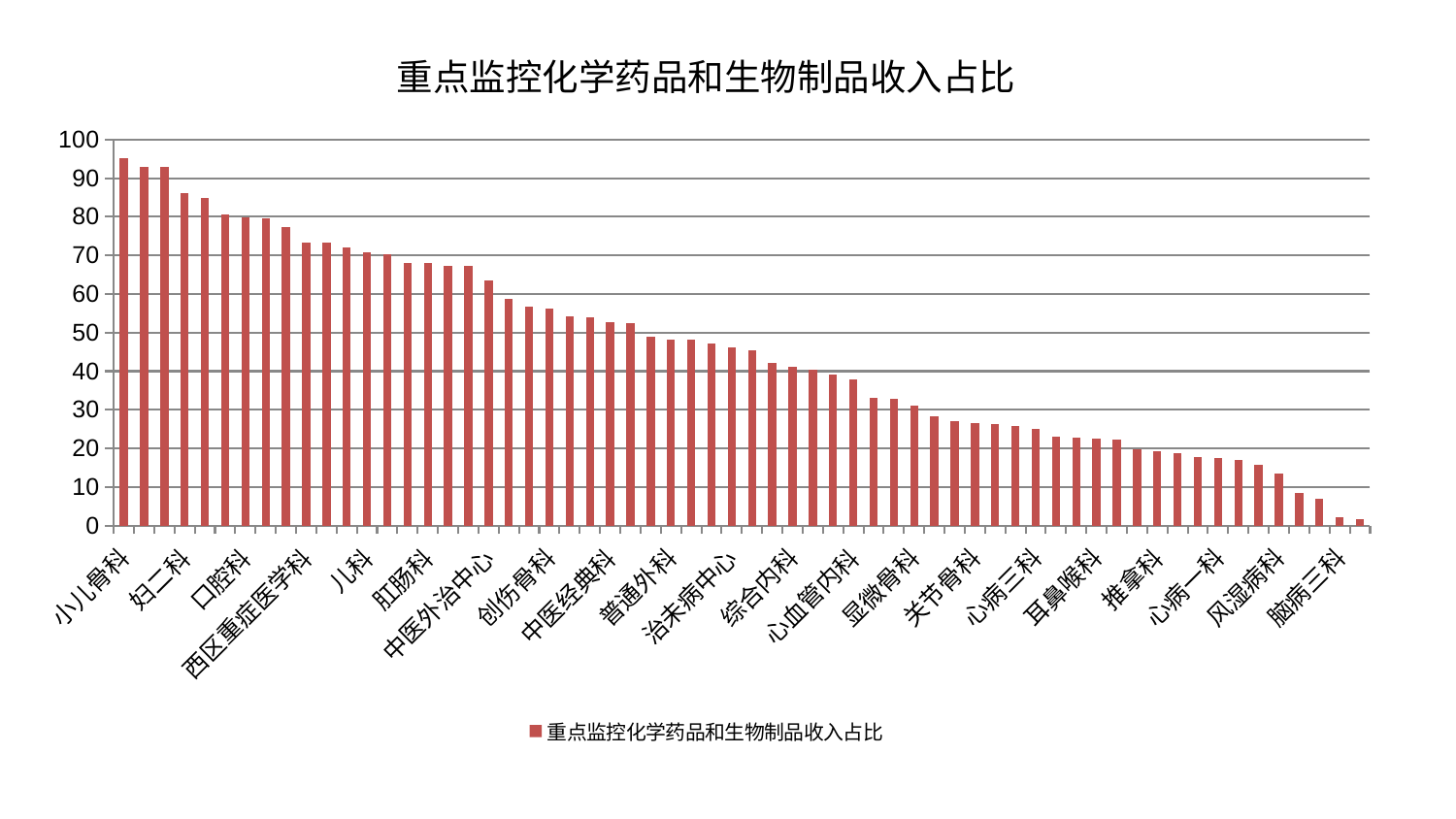

### Chart: 重点监控化学药品和生物制品收入占比

| Category | 重点监控化学药品和生物制品收入占比 |
|---|---|
| 小儿骨科 | 95.11779156907522 |
| 周围血管科 | 92.98783260413019 |
| 小儿推拿科 | 92.95196376951682 |
| 妇二科 | 86.07898410803958 |
| 男科 | 84.93290546548418 |
| 心病二科 | 80.52354642591362 |
| 口腔科 | 79.93479489729525 |
| 皮肤科 | 79.58182520504187 |
| 身心医学科 | 77.30960348353895 |
| 西区重症医学科 | 73.3947495206358 |
| 泌尿外科 | 73.19931080606305 |
| 脊柱骨科 | 71.9983743543944 |
| 儿科 | 70.76152157998834 |
| 眼科 | 70.26349346807488 |
| 微创骨科 | 68.09559927365983 |
| 肛肠科 | 68.0314726624258 |
| 肾病科 | 67.37717382355619 |
| 妇科妇二科合并 | 67.35939205285351 |
| 中医外治中心 | 63.626636373743885 |
| 妇科 | 58.653123771385296 |
| 老年医学科 | 56.759743989623914 |
| 创伤骨科 | 56.11502680565748 |
| 呼吸内科 | 54.272992373846506 |
| 肝胆外科 | 53.9841560538336 |
| 中医经典科 | 52.62750542404342 |
| 美容皮肤科 | 52.52113630775279 |
| 肿瘤内科 | 48.79959375895866 |
| 普通外科 | 48.261866396844624 |
| 东区重症医学科 | 48.065533167635245 |
| 东区肾病科 | 47.111395430773314 |
| 治未病中心 | 46.18395610600605 |
| 脾胃科消化科合并 | 45.381807946016565 |
| 脑病一科 | 42.0724602708523 |
| 综合内科 | 41.02979292594069 |
| 胸外科 | 40.37162444665723 |
| 康复科 | 38.99726241831103 |
| 心血管内科 | 37.901930271331594 |
| 神经外科 | 33.09476934472588 |
| 骨科 | 32.70144777027228 |
| 显微骨科 | 31.084093619841703 |
| 重症医学科 | 28.29116781973593 |
| 脾胃病科 | 27.113603638131135 |
| 关节骨科 | 26.555335680931023 |
| 心病四科 | 26.304879076842845 |
| 产科 | 25.895021911752348 |
| 心病三科 | 24.95332079399757 |
| 针灸科 | 23.114662973388313 |
| 内分泌科 | 22.869751190444298 |
| 耳鼻喉科 | 22.606096620196702 |
| 肾脏内科 | 22.16570863824403 |
| 乳腺甲状腺外科 | 19.653578959353936 |
| 推拿科 | 19.179072509228035 |
| 运动损伤骨科 | 18.6159509941098 |
| 医院 | 17.832259513262862 |
| 心病一科 | 17.484601529710698 |
| 消化内科 | 16.985341711510028 |
| 肝病科 | 15.650252023429022 |
| 风湿病科 | 13.40266503442007 |
| 神经内科 | 8.409755857211088 |
| 脑病二科 | 6.976148631909496 |
| 脑病三科 | 2.233747060877689 |
| 血液科 | 1.732583723073522 |
259